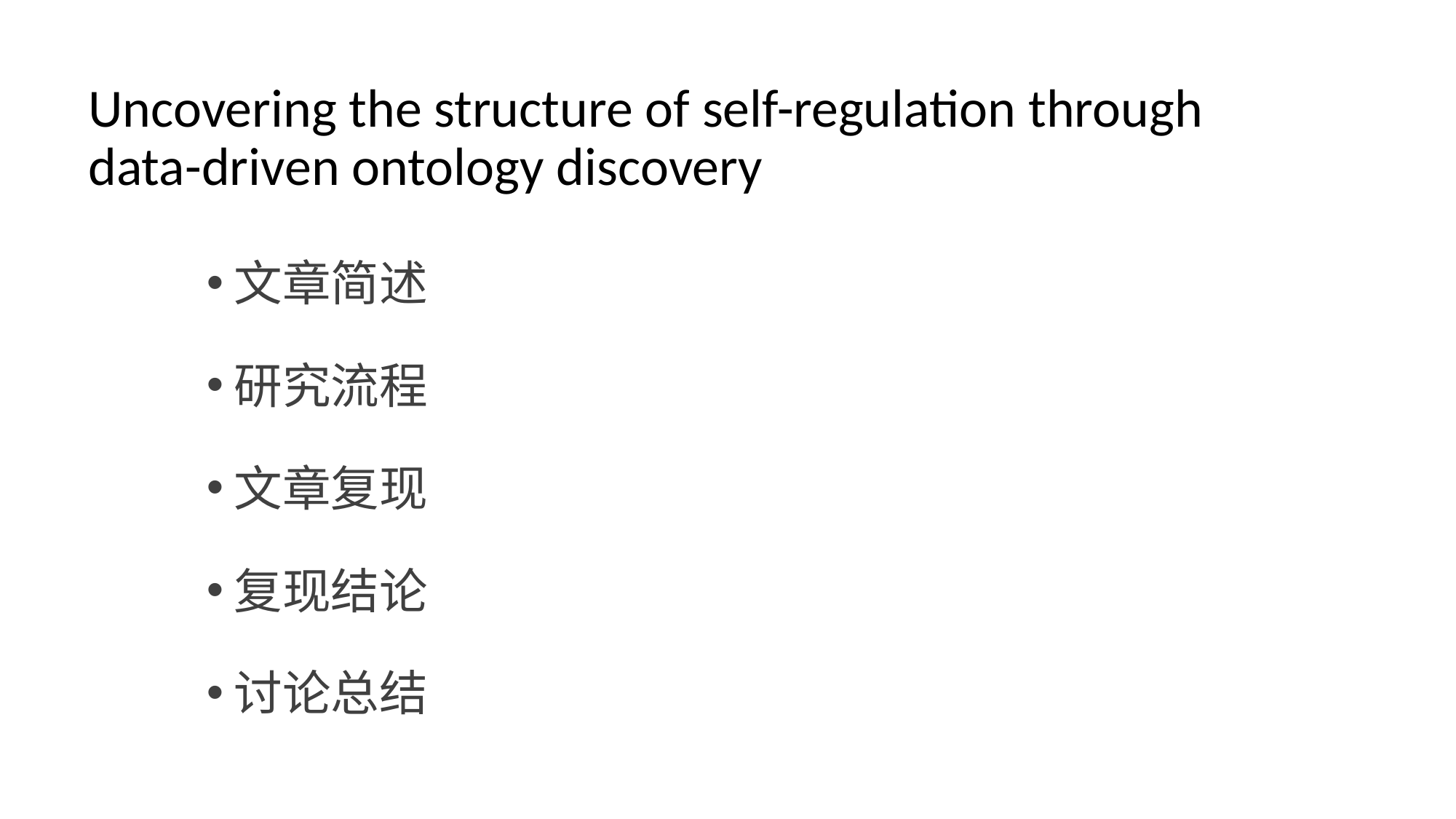

# Uncovering the structure of self-regulation through data-driven ontology discovery
文章简述
研究流程
文章复现
复现结论
讨论总结